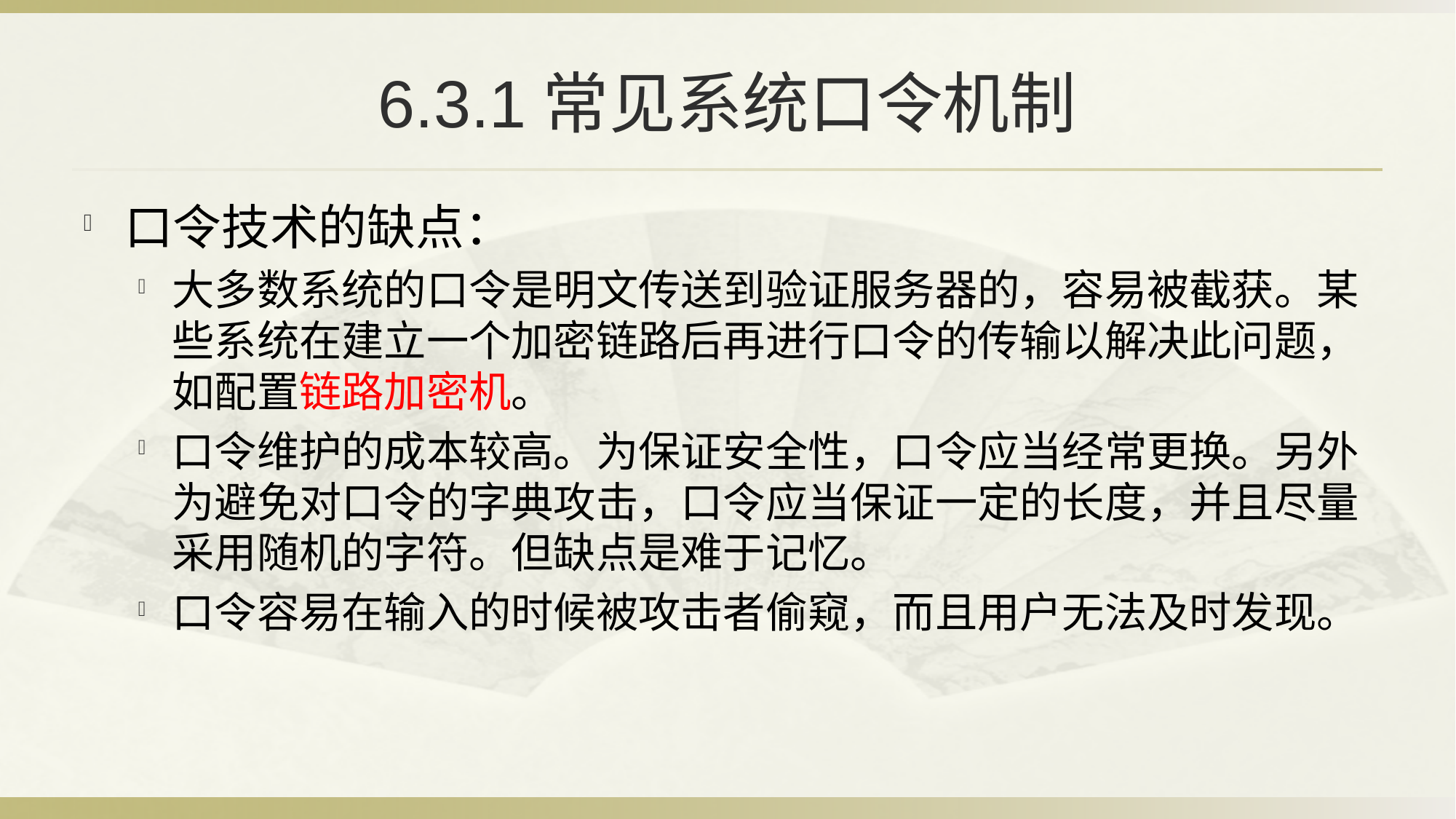

# 6.3.1常见系统口令机制
口令技术的缺点：
大多数系统的口令是明文传送到验证服务器的，容易被截获。某些系统在建立一个加密链路后再进行口令的传输以解决此问题，如配置链路加密机。
口令维护的成本较高。为保证安全性，口令应当经常更换。另外为避免对口令的字典攻击，口令应当保证一定的长度，并且尽量采用随机的字符。但缺点是难于记忆。
口令容易在输入的时候被攻击者偷窥，而且用户无法及时发现。